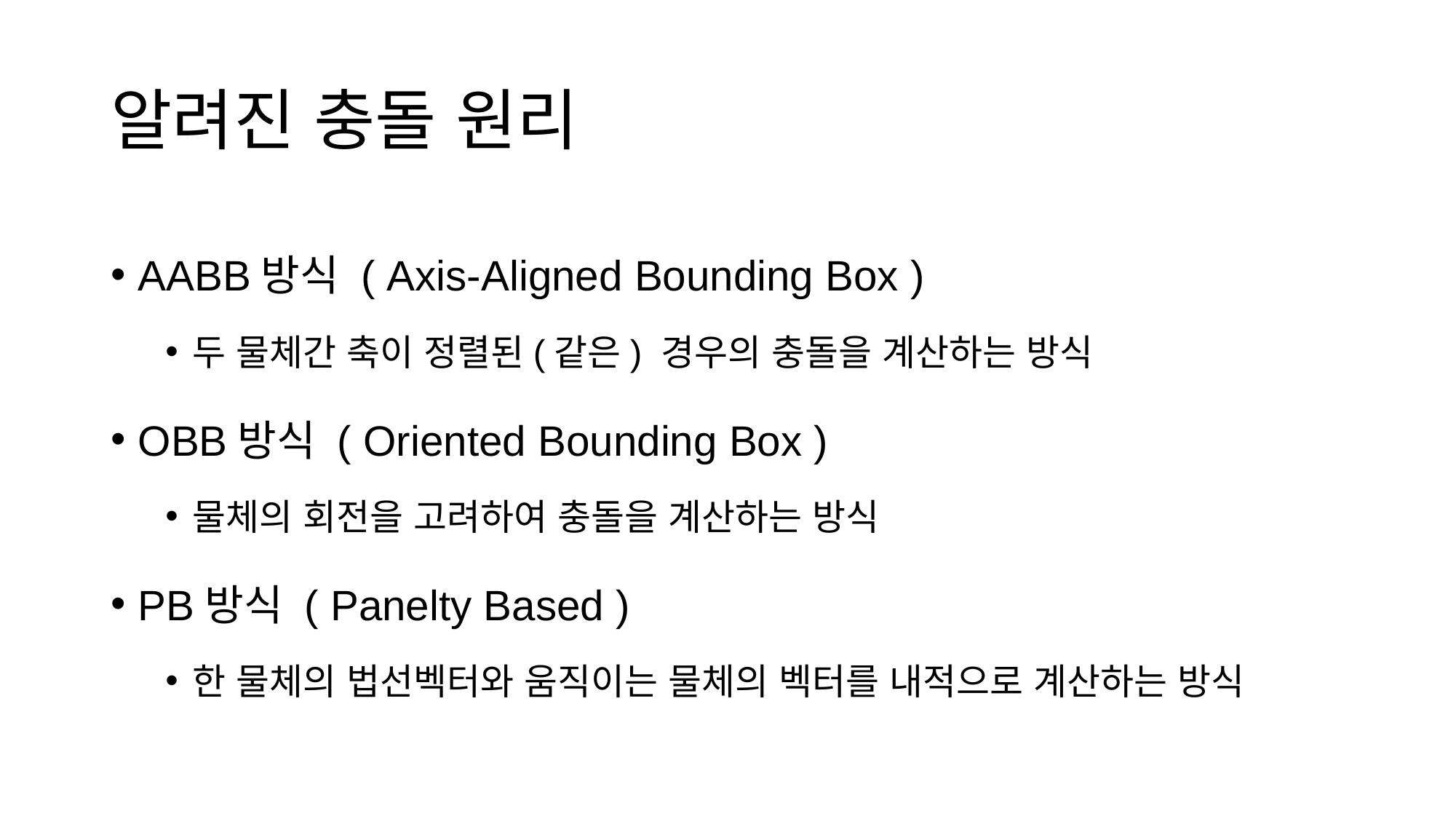

# 알려진 충돌 원리
AABB방식 ( Axis-Aligned Bounding Box )
두 물체간 축이 정렬된(같은) 경우의 충돌을 계산하는 방식
OBB방식 ( Oriented Bounding Box )
물체의 회전을 고려하여 충돌을 계산하는 방식
PB방식 ( Panelty Based )
한 물체의 법선벡터와 움직이는 물체의 벡터를 내적으로 계산하는 방식